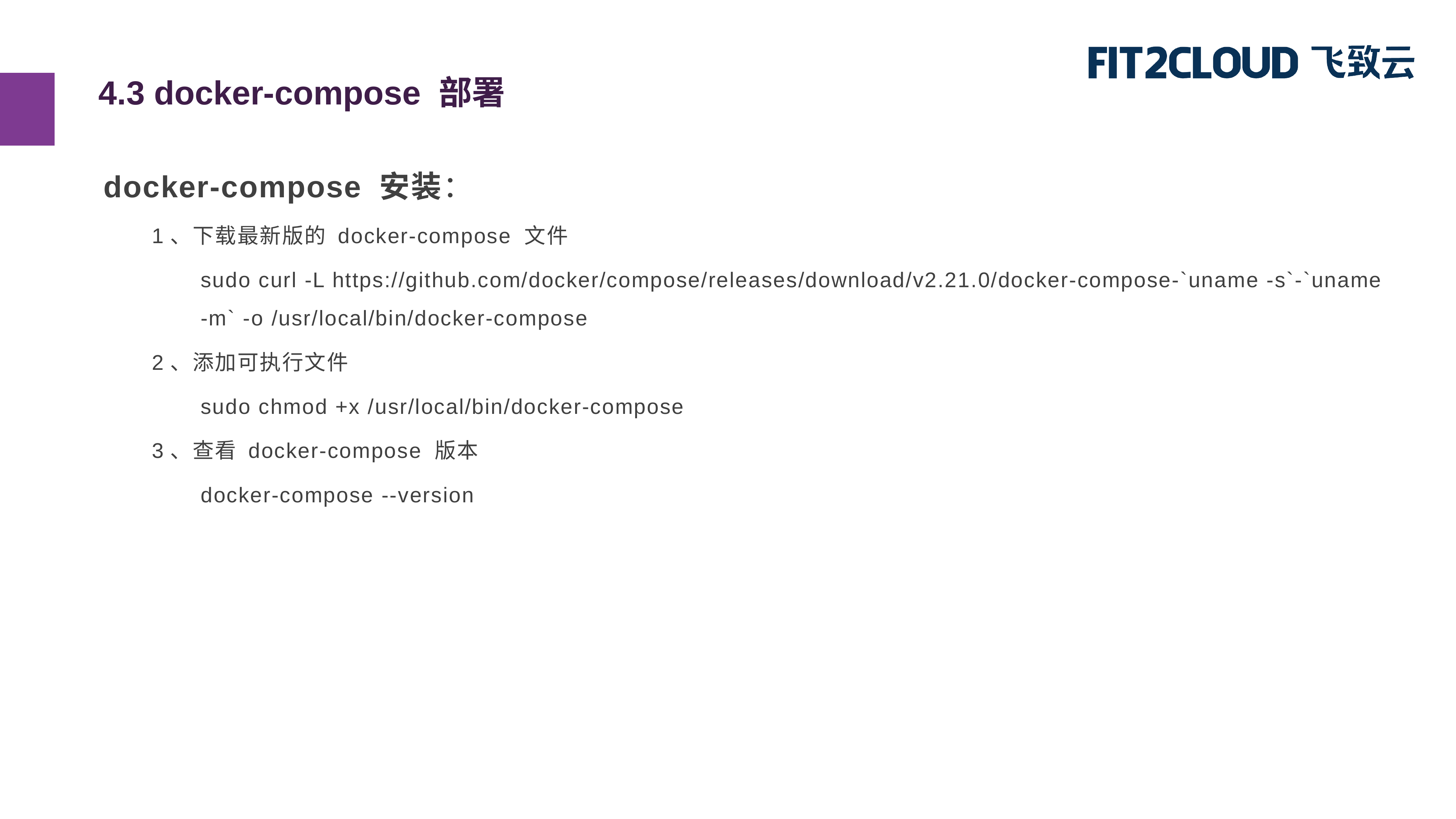

4.3 docker-compose 部署

docker-compose 安装：
1、下载最新版的 docker-compose 文件
sudo curl -L https://github.com/docker/compose/releases/download/v2.21.0/docker-compose-`uname -s`-`uname -m` -o /usr/local/bin/docker-compose
2、添加可执行文件
sudo chmod +x /usr/local/bin/docker-compose
3、查看 docker-compose 版本
docker-compose --version